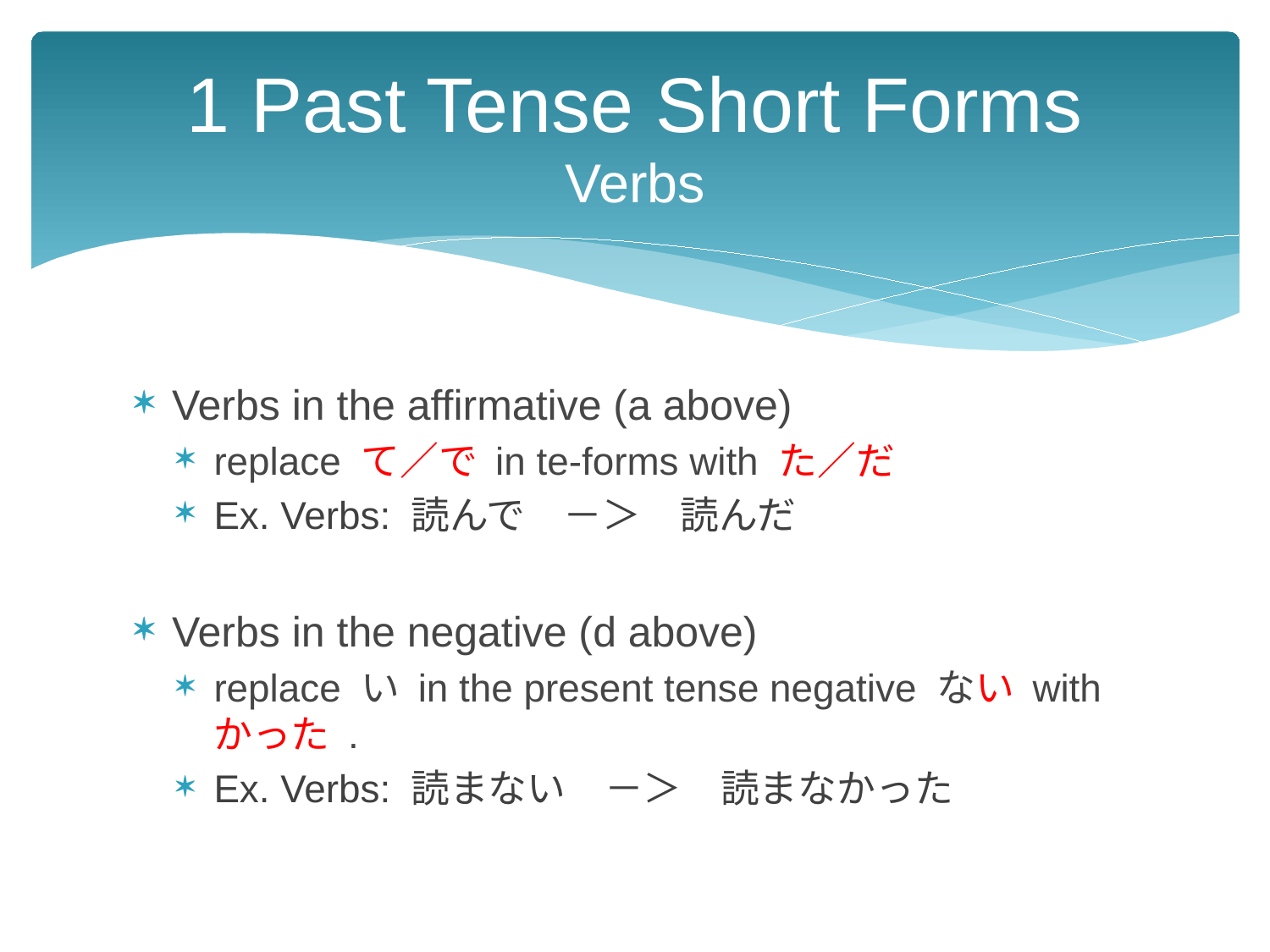

# 1 Past Tense Short Forms Verbs
Verbs in the affirmative (a above)
replace て／で in te-forms with た／だ
Ex. Verbs: 読んで　－＞　読んだ

Verbs in the negative (d above)
replace い in the present tense negative ない with かった .
Ex. Verbs: 読まない　－＞　読まなかった